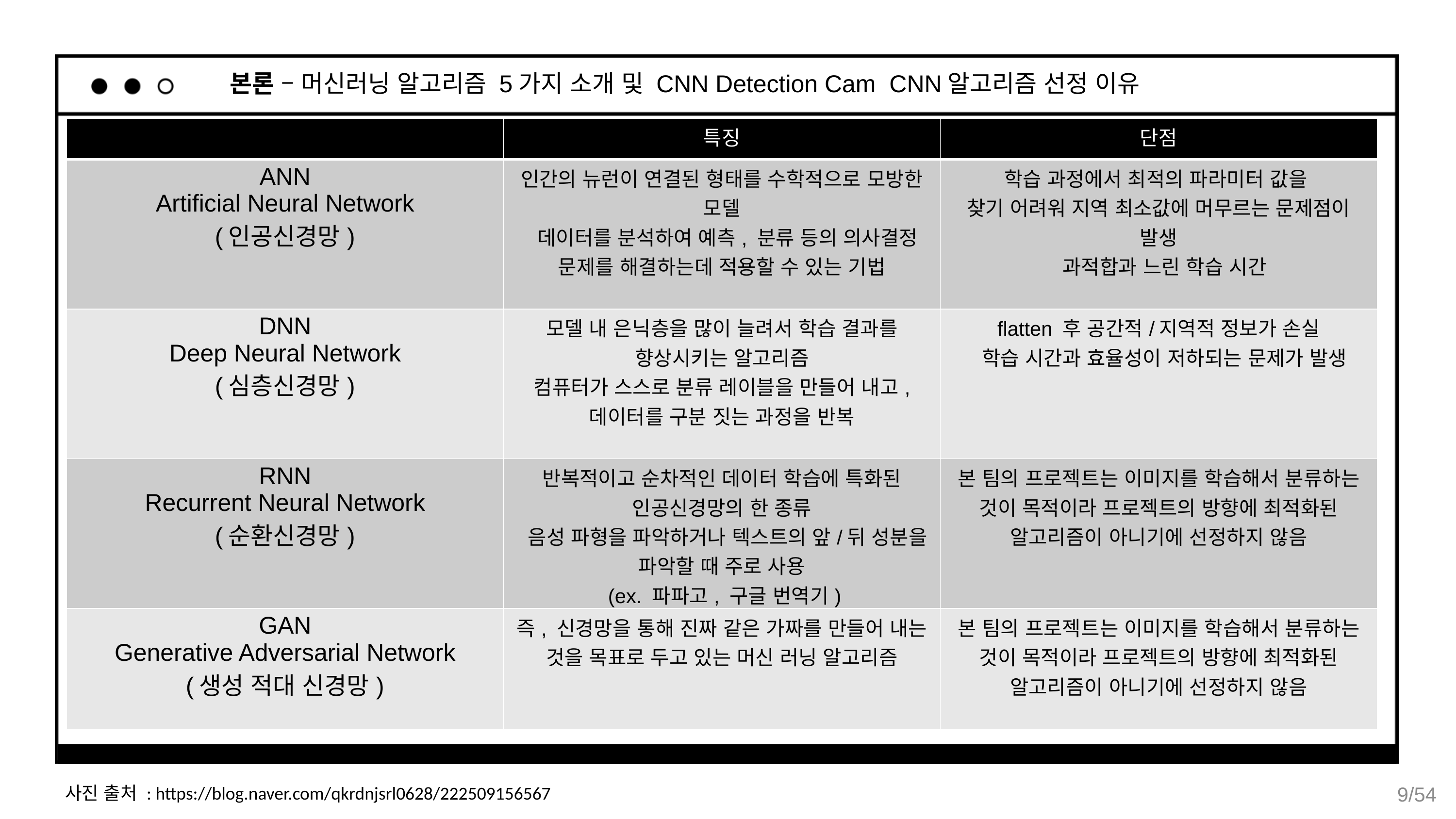

본론 – 머신러닝 알고리즘 5가지 소개 및 CNN Detection Cam  CNN알고리즘 선정 이유
|  | 특징 | 단점 |
| --- | --- | --- |
| ANN Artificial Neural Network (인공신경망) | 인간의 뉴런이 연결된 형태를 수학적으로 모방한 모델 데이터를 분석하여 예측, 분류 등의 의사결정 문제를 해결하는데 적용할 수 있는 기법 | 학습 과정에서 최적의 파라미터 값을 찾기 어려워 지역 최소값에 머무르는 문제점이 발생 과적합과 느린 학습 시간 |
| DNN Deep Neural Network (심층신경망) | 모델 내 은닉층을 많이 늘려서 학습 결과를 향상시키는 알고리즘 컴퓨터가 스스로 분류 레이블을 만들어 내고, 데이터를 구분 짓는 과정을 반복 | flatten 후 공간적/지역적 정보가 손실 학습 시간과 효율성이 저하되는 문제가 발생 |
| RNN Recurrent Neural Network (순환신경망) | 반복적이고 순차적인 데이터 학습에 특화된 인공신경망의 한 종류 음성 파형을 파악하거나 텍스트의 앞/뒤 성분을 파악할 때 주로 사용 (ex. 파파고, 구글 번역기) | 본 팀의 프로젝트는 이미지를 학습해서 분류하는 것이 목적이라 프로젝트의 방향에 최적화된 알고리즘이 아니기에 선정하지 않음 |
| GAN Generative Adversarial Network (생성 적대 신경망) | 즉, 신경망을 통해 진짜 같은 가짜를 만들어 내는 것을 목표로 두고 있는 머신 러닝 알고리즘 | 본 팀의 프로젝트는 이미지를 학습해서 분류하는 것이 목적이라 프로젝트의 방향에 최적화된 알고리즘이 아니기에 선정하지 않음 |
 사진 출처 : https://blog.naver.com/qkrdnjsrl0628/222509156567
9/54